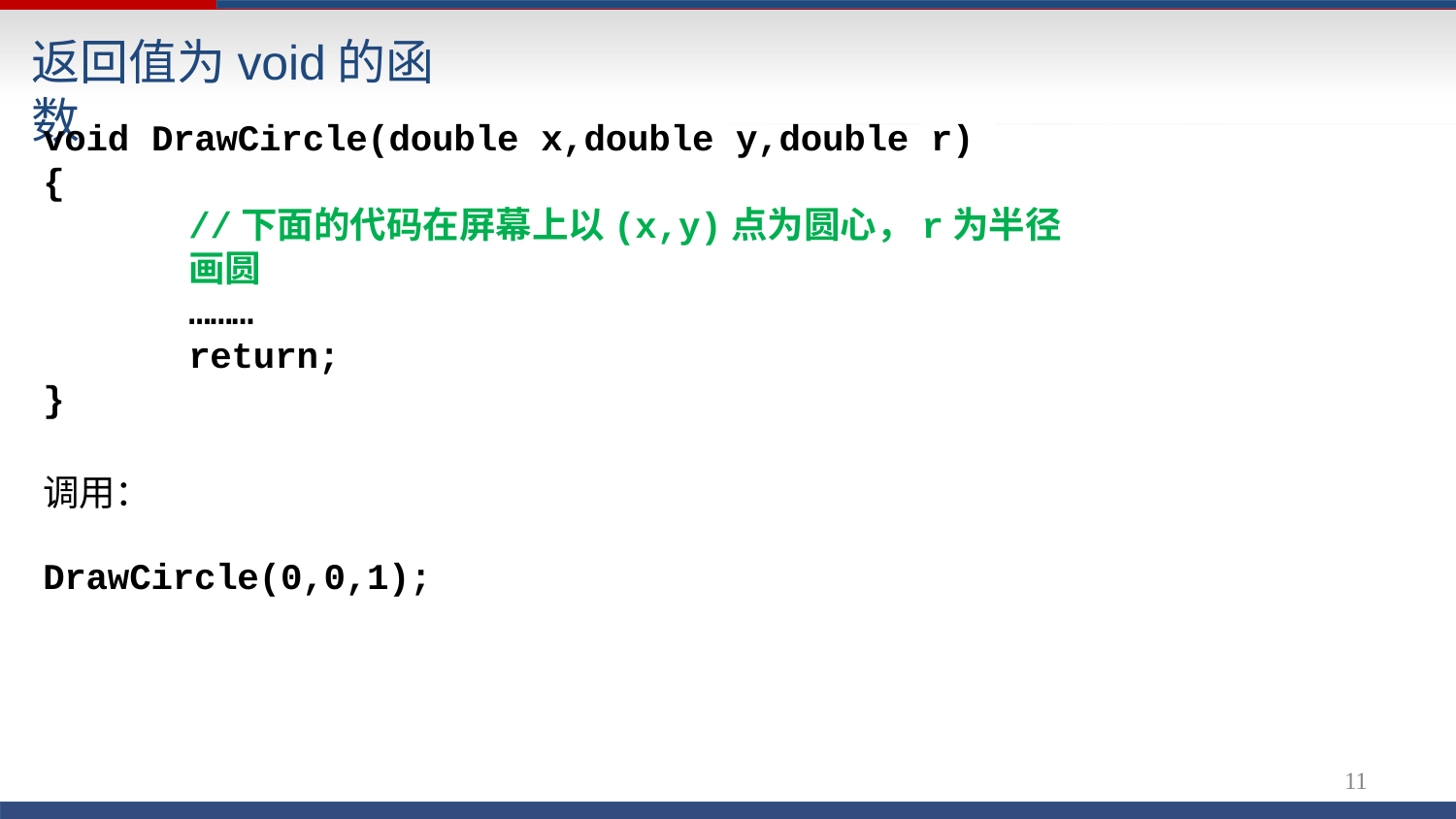

# 返回值为void的函数
void DrawCircle(double x,double y,double r)
{
//下面的代码在屏幕上以(x,y)点为圆心，r为半径画圆
………
return;
}

调用：
DrawCircle(0,0,1);
11